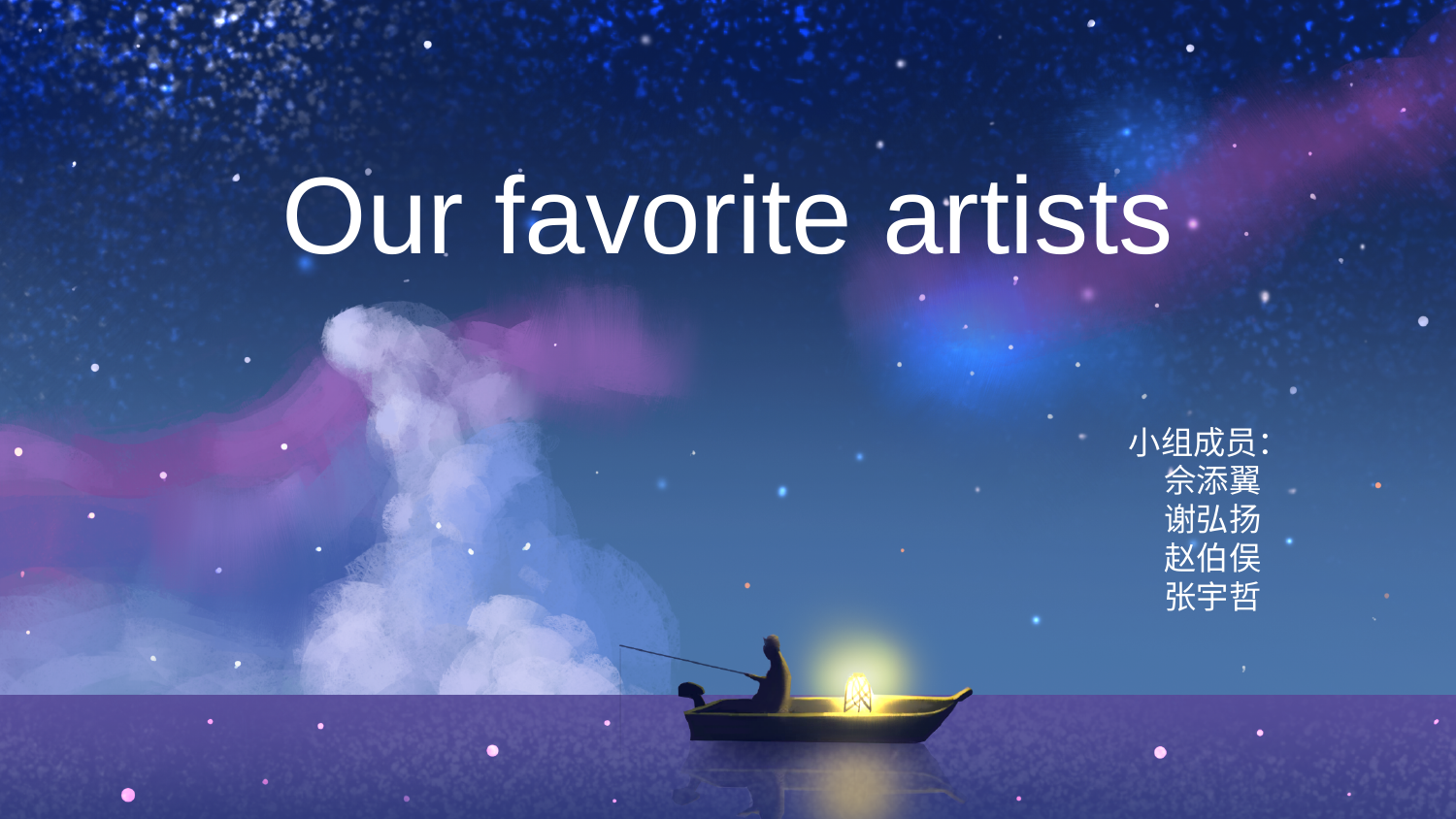

Our favorite artists
小组成员：
佘添翼
谢弘扬
赵伯俣
张宇哲